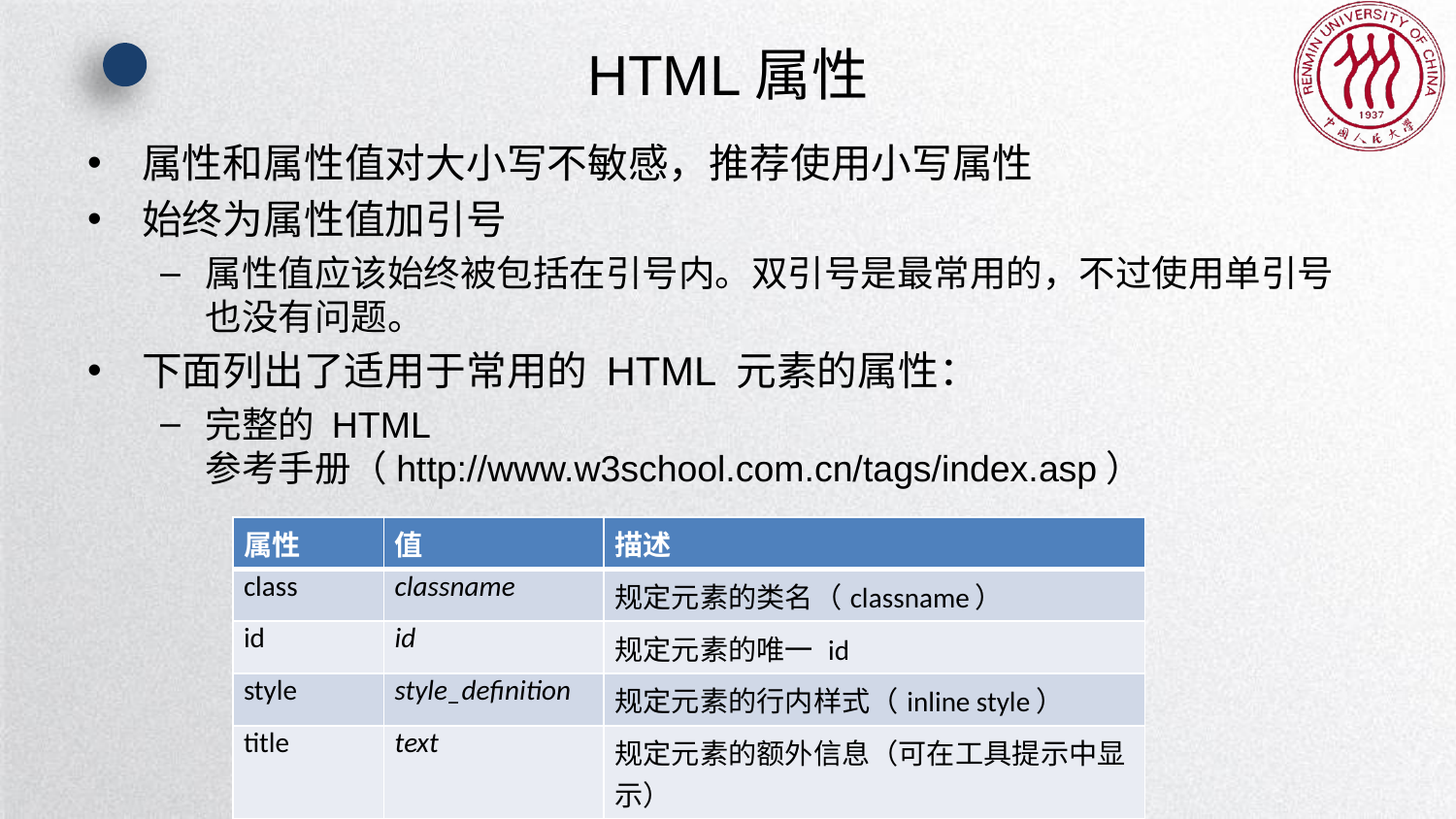

# HTML属性
属性和属性值对大小写不敏感，推荐使用小写属性
始终为属性值加引号
属性值应该始终被包括在引号内。双引号是最常用的，不过使用单引号也没有问题。
下面列出了适用于常用的 HTML 元素的属性：
完整的 HTML 参考手册（http://www.w3school.com.cn/tags/index.asp）

| 属性 | 值 | 描述 |
| --- | --- | --- |
| class | classname | 规定元素的类名（classname） |
| id | id | 规定元素的唯一 id |
| style | style\_definition | 规定元素的行内样式（inline style） |
| title | text | 规定元素的额外信息（可在工具提示中显示） |